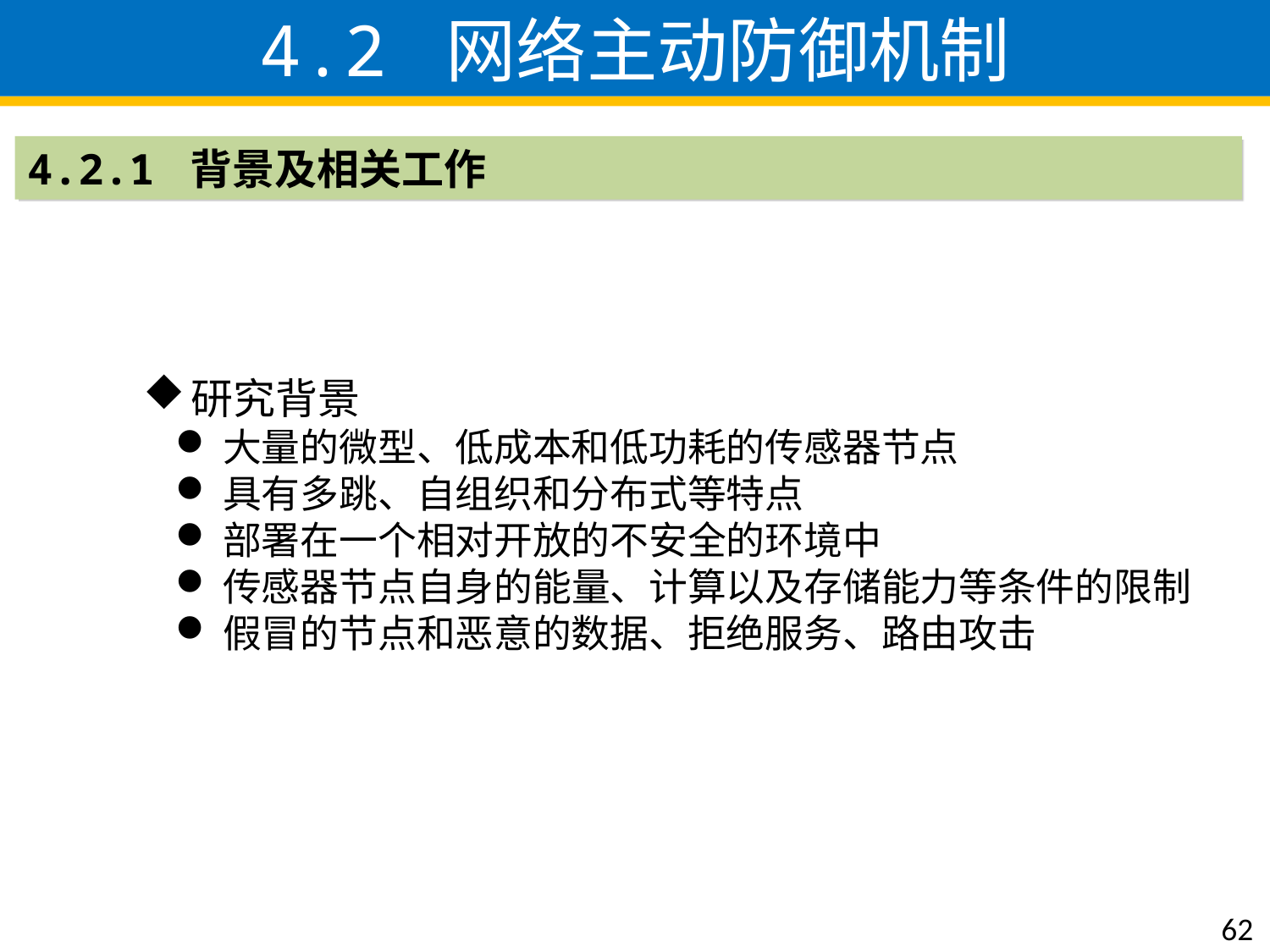

4.2 网络主动防御机制
4.2.1 背景及相关工作
研究背景
大量的微型、低成本和低功耗的传感器节点
具有多跳、自组织和分布式等特点
部署在一个相对开放的不安全的环境中
传感器节点自身的能量、计算以及存储能力等条件的限制
假冒的节点和恶意的数据、拒绝服务、路由攻击

62